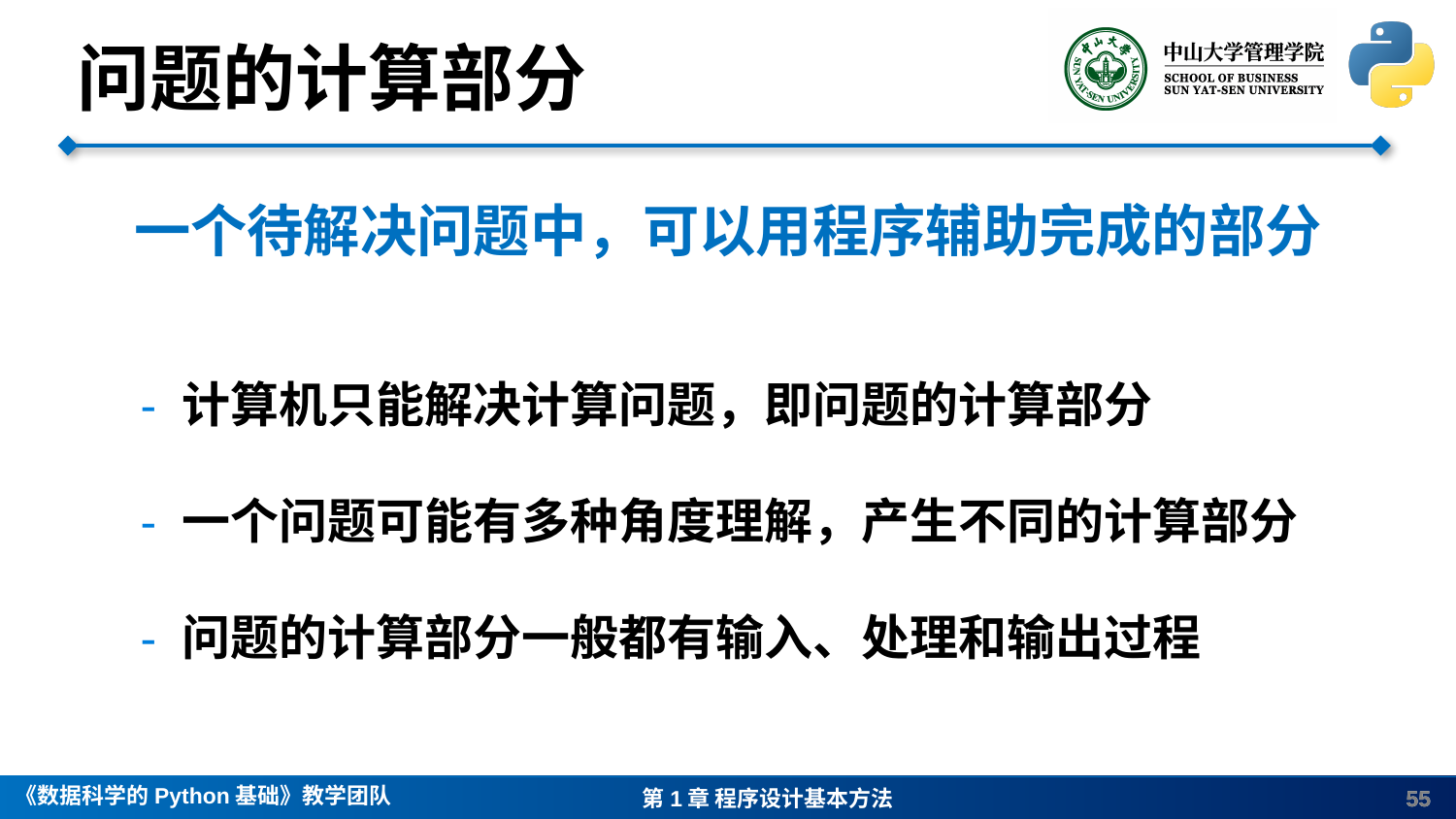

问题的计算部分
一个待解决问题中，可以用程序辅助完成的部分
- 计算机只能解决计算问题，即问题的计算部分
- 一个问题可能有多种角度理解，产生不同的计算部分
- 问题的计算部分一般都有输入、处理和输出过程
55